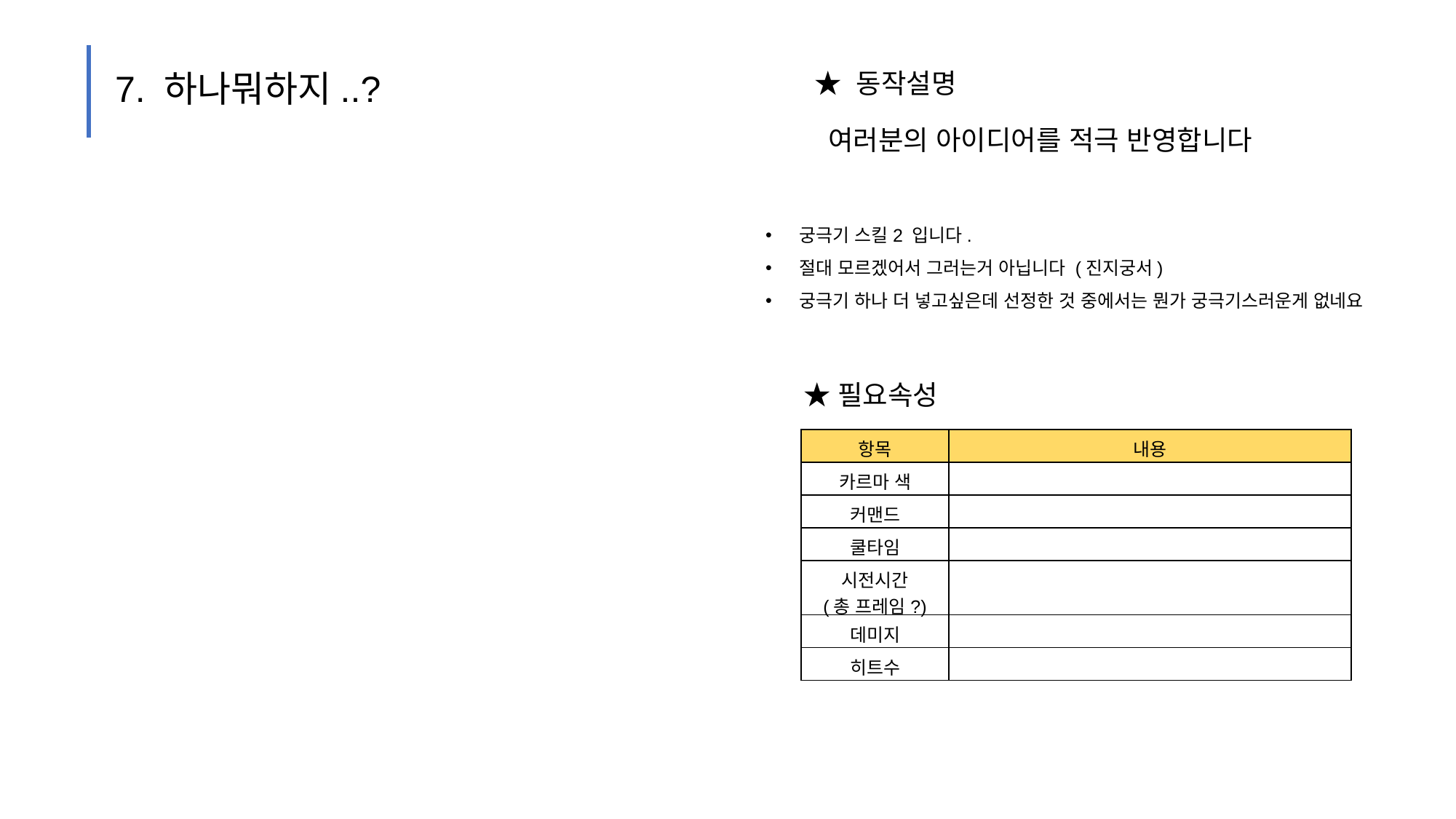

★ 동작설명

7. 하나뭐하지..?
여러분의 아이디어를 적극 반영합니다
궁극기 스킬2 입니다.
절대 모르겠어서 그러는거 아닙니다 (진지궁서)
궁극기 하나 더 넣고싶은데 선정한 것 중에서는 뭔가 궁극기스러운게 없네요
★필요속성
| 항목 | 내용 |
| --- | --- |
| 카르마 색 |  |
| 커맨드 |  |
| 쿨타임 |  |
| 시전시간 (총 프레임?) |  |
| 데미지 |  |
| 히트수 |  |